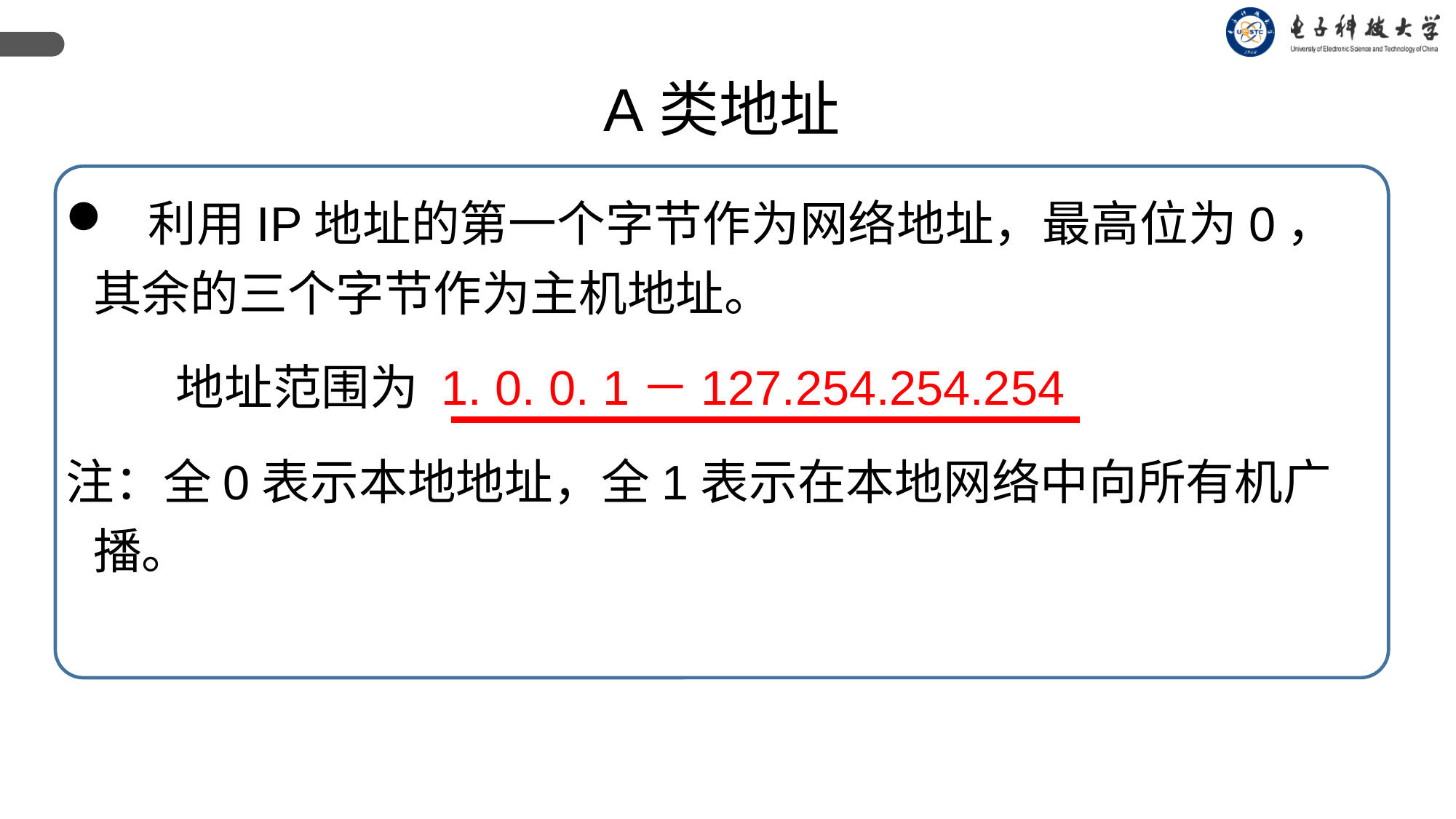

A类地址

  利用IP地址的第一个字节作为网络地址，最高位为0，其余的三个字节作为主机地址。
         地址范围为 1. 0. 0. 1－127.254.254.254
注：全0表示本地地址，全1表示在本地网络中向所有机广播。